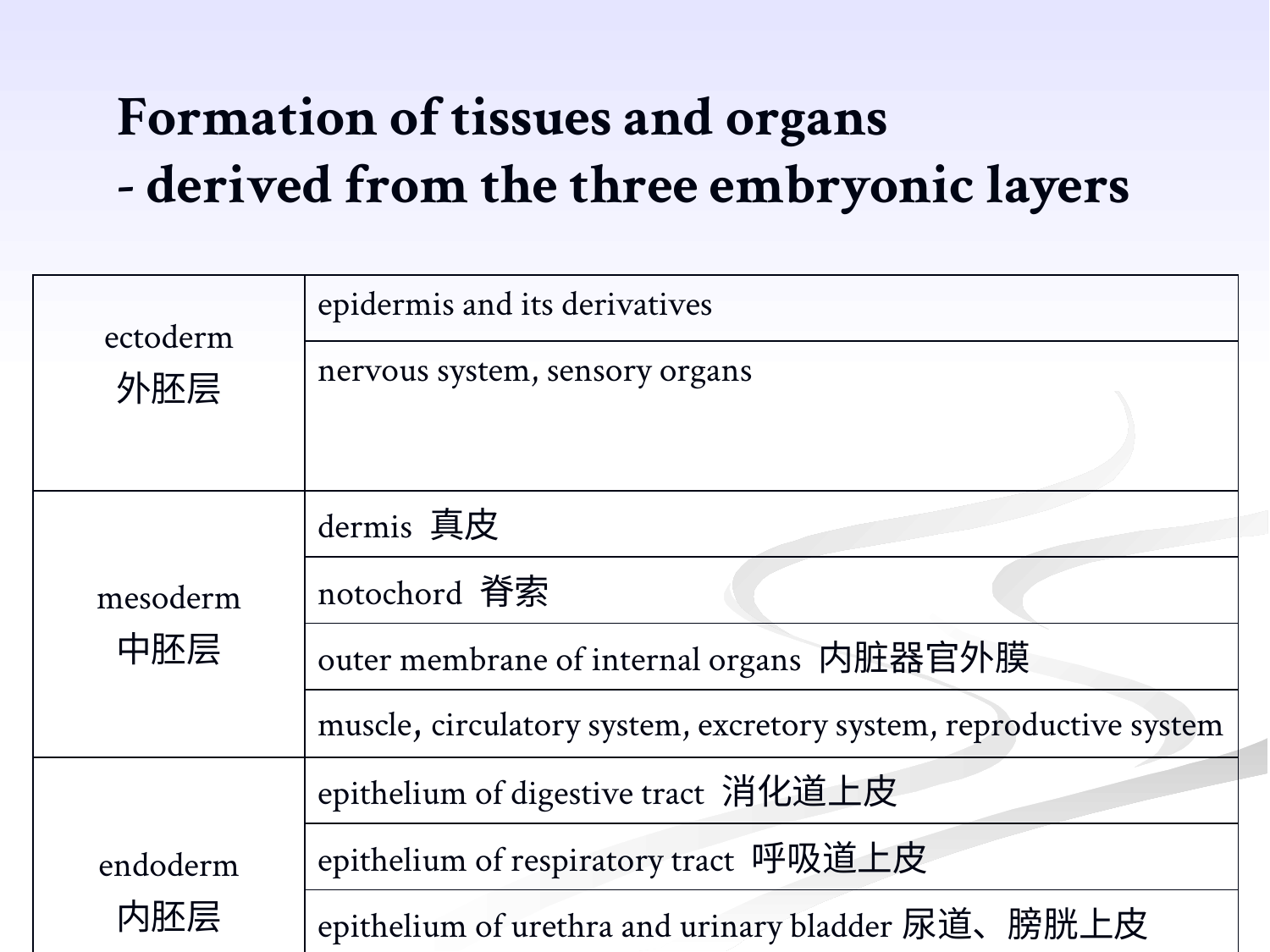

Formation of tissues and organs
- derived from the three embryonic layers
| ectoderm 外胚层 | epidermis and its derivatives |
| --- | --- |
|  | nervous system, sensory organs |
| mesoderm 中胚层 | dermis 真皮 |
|  | notochord 脊索 |
|  | outer membrane of internal organs 内脏器官外膜 |
|  | muscle, circulatory system, excretory system, reproductive system |
| endoderm 内胚层 | epithelium of digestive tract 消化道上皮 |
|  | epithelium of respiratory tract 呼吸道上皮 |
|  | epithelium of urethra and urinary bladder尿道、膀胱上皮 |
|  | glands, including liver and pancreas 胰腺 |